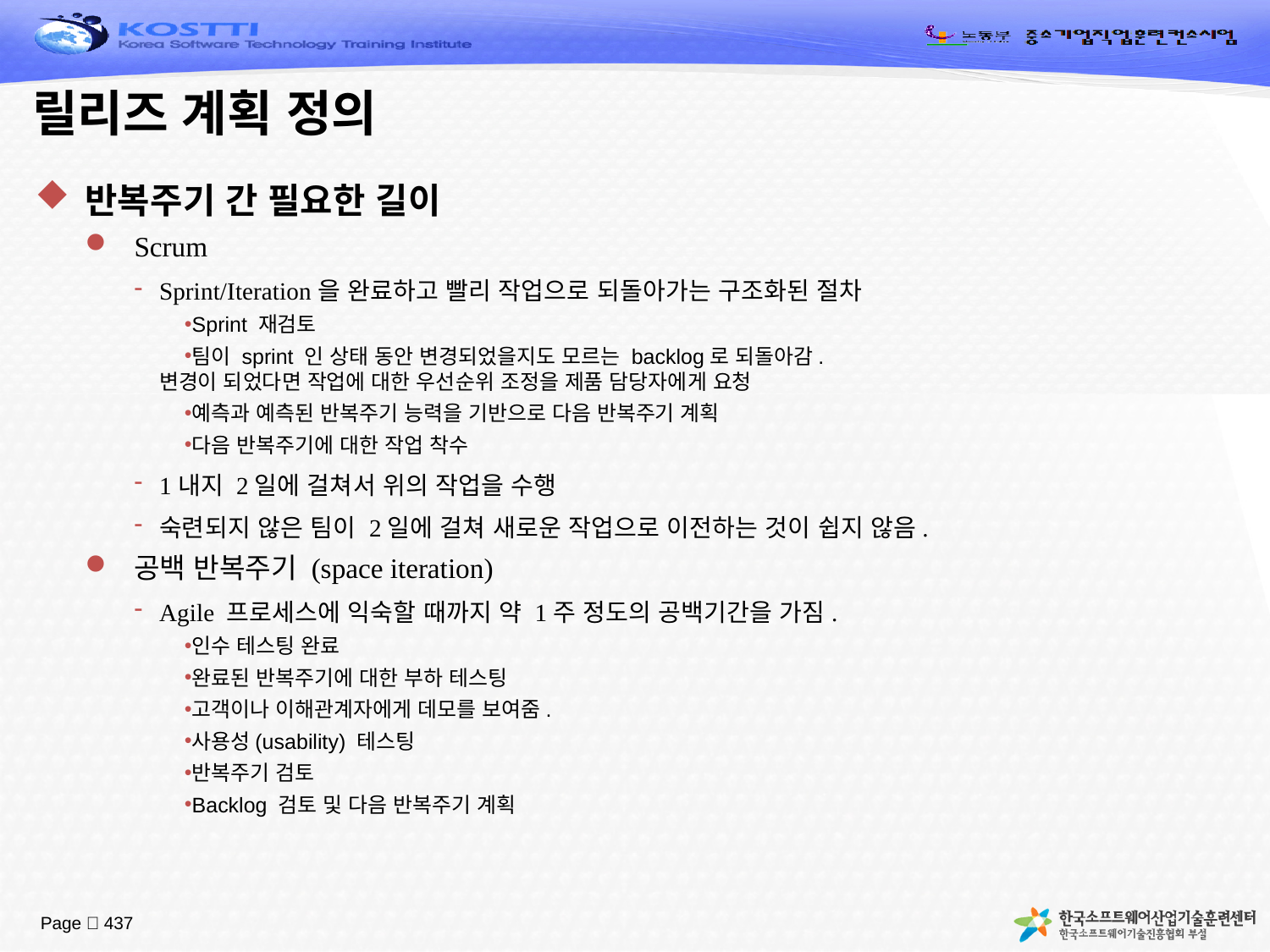

# 릴리즈 계획 정의
반복주기 간 필요한 길이
Scrum
Sprint/Iteration을 완료하고 빨리 작업으로 되돌아가는 구조화된 절차
Sprint 재검토
팀이 sprint 인 상태 동안 변경되었을지도 모르는 backlog로 되돌아감.
변경이 되었다면 작업에 대한 우선순위 조정을 제품 담당자에게 요청
예측과 예측된 반복주기 능력을 기반으로 다음 반복주기 계획
다음 반복주기에 대한 작업 착수
1내지 2일에 걸쳐서 위의 작업을 수행
숙련되지 않은 팀이 2일에 걸쳐 새로운 작업으로 이전하는 것이 쉽지 않음.
공백 반복주기 (space iteration)
Agile 프로세스에 익숙할 때까지 약 1주 정도의 공백기간을 가짐.
인수 테스팅 완료
완료된 반복주기에 대한 부하 테스팅
고객이나 이해관계자에게 데모를 보여줌.
사용성(usability) 테스팅
반복주기 검토
Backlog 검토 및 다음 반복주기 계획